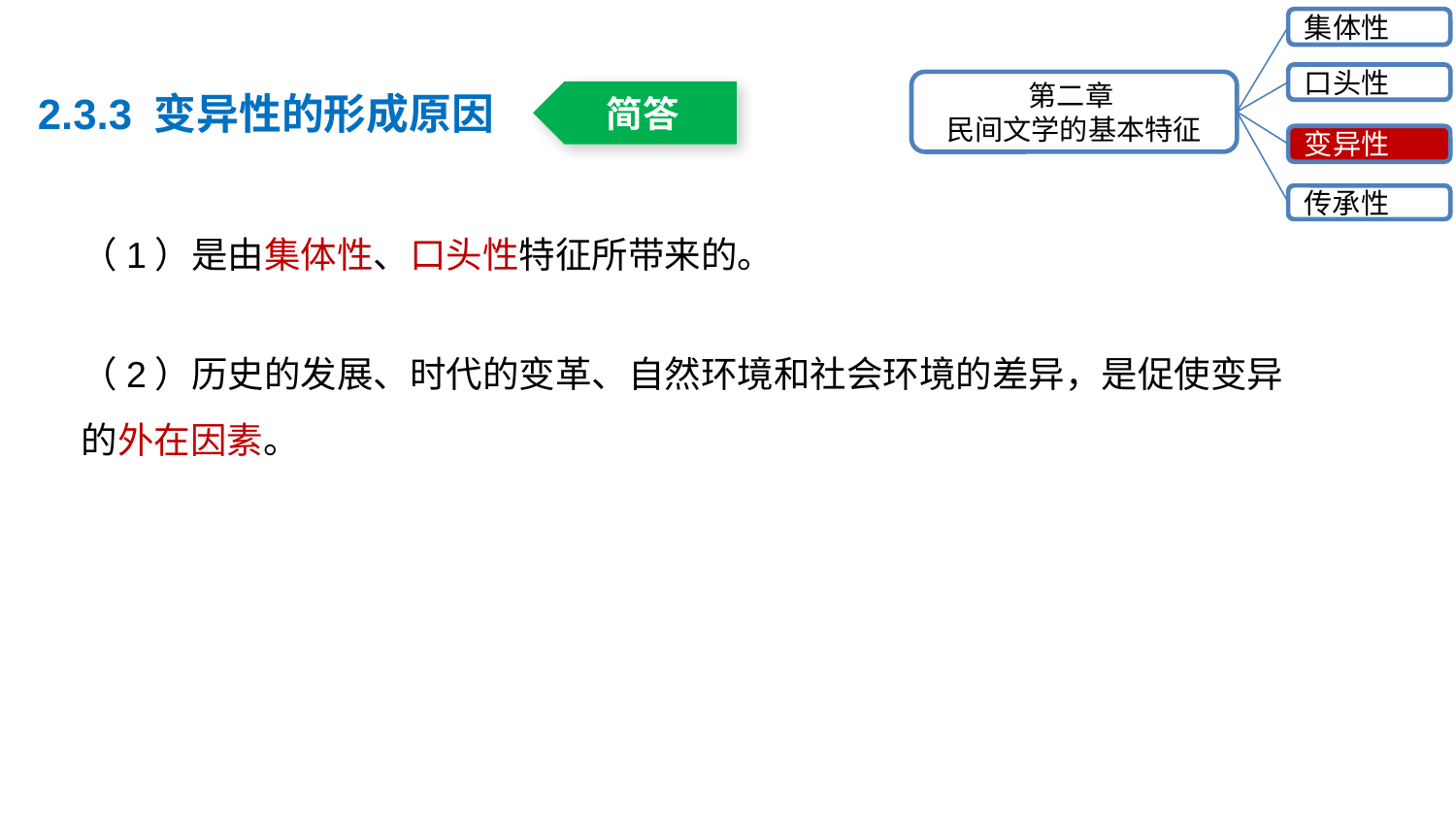

集体性
口头性
第二章
民间文学的基本特征
变异性
传承性
2.3.3 变异性的形成原因
简答
（1）是由集体性、口头性特征所带来的。

（2）历史的发展、时代的变革、自然环境和社会环境的差异，是促使变异的外在因素。